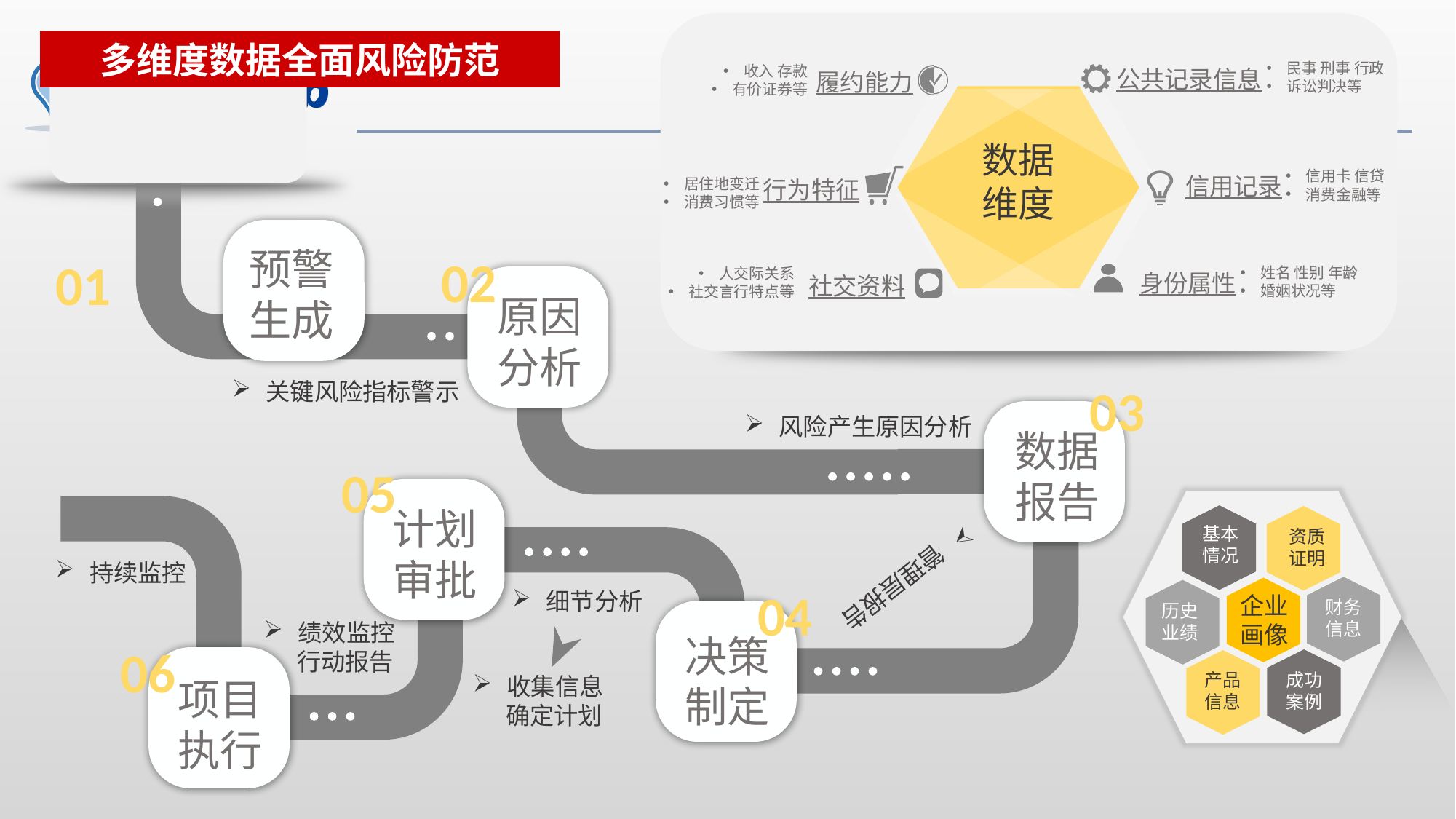

多维度数据全面风险防范
民事 刑事 行政
诉讼判决等
收入 存款
有价证券等
公共记录信息

履约能力

数据
维度

信用卡 信贷
消费金融等

信用记录
居住地变迁
消费习惯等
行为特征

预警
生成
02
01
姓名 性别 年龄
婚姻状况等
人交际关系
社交言行特点等

身份属性

社交资料

原因
分析

关键风险指标警示
03

风险产生原因分析
数据
报告

05

管理层报告

计划
审批

基本
情况
资质
证明

持续监控

04

细节分析
企业
画像
财务
信息
历史
业绩

绩效监控
     行动报告
决策
制定

06

产品
信息
成功
案例
收集信息
     确定计划

项目
执行